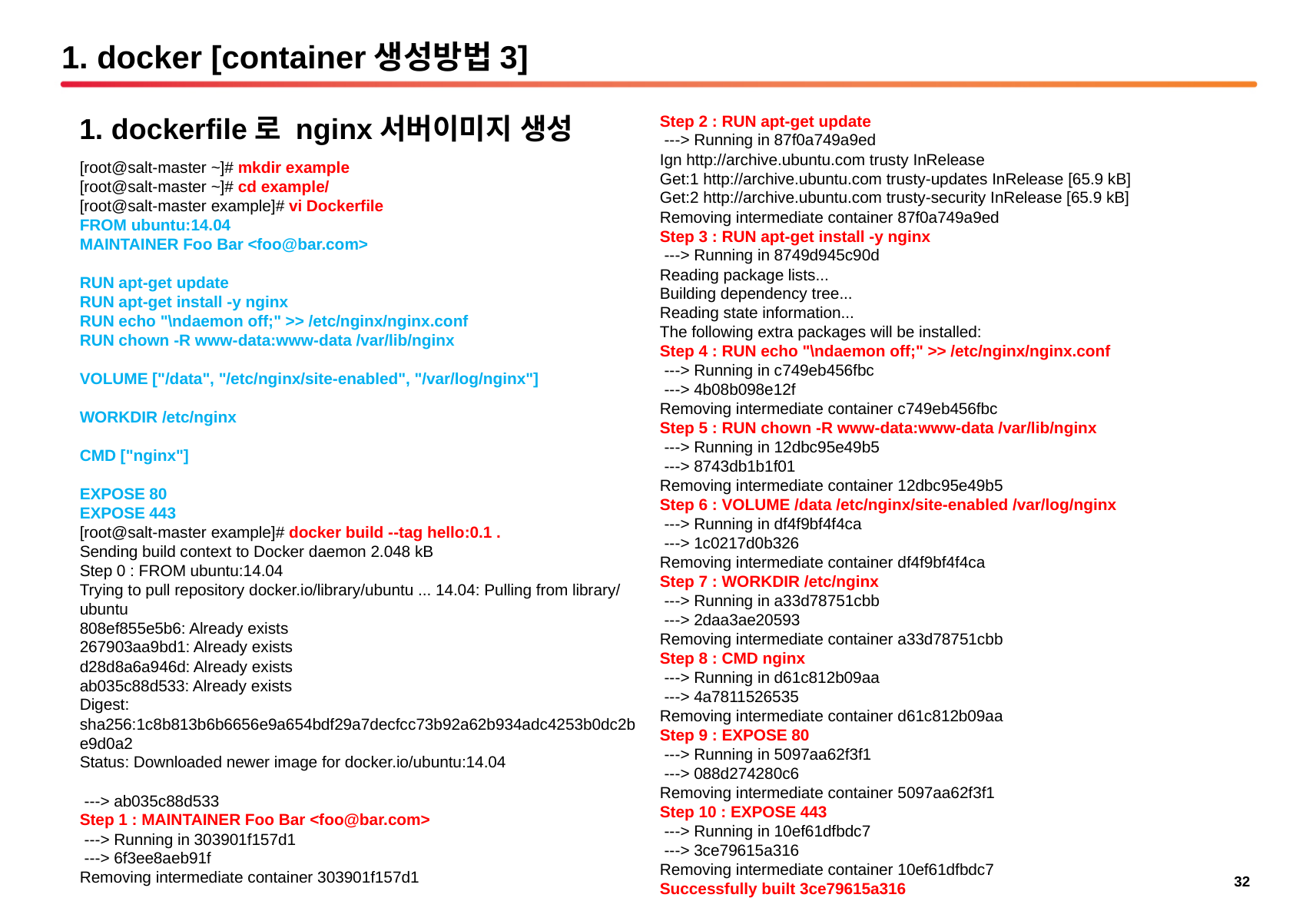

# 1. docker [container생성방법3]
1. dockerfile로 nginx서버이미지 생성
Step 2 : RUN apt-get update
 ---> Running in 87f0a749a9ed
Ign http://archive.ubuntu.com trusty InRelease
Get:1 http://archive.ubuntu.com trusty-updates InRelease [65.9 kB]
Get:2 http://archive.ubuntu.com trusty-security InRelease [65.9 kB]
Removing intermediate container 87f0a749a9ed
Step 3 : RUN apt-get install -y nginx
 ---> Running in 8749d945c90d
Reading package lists...
Building dependency tree...
Reading state information...
The following extra packages will be installed:
Step 4 : RUN echo "\ndaemon off;" >> /etc/nginx/nginx.conf
 ---> Running in c749eb456fbc
 ---> 4b08b098e12f
Removing intermediate container c749eb456fbc
Step 5 : RUN chown -R www-data:www-data /var/lib/nginx
 ---> Running in 12dbc95e49b5
 ---> 8743db1b1f01
Removing intermediate container 12dbc95e49b5
Step 6 : VOLUME /data /etc/nginx/site-enabled /var/log/nginx
 ---> Running in df4f9bf4f4ca
 ---> 1c0217d0b326
Removing intermediate container df4f9bf4f4ca
Step 7 : WORKDIR /etc/nginx
 ---> Running in a33d78751cbb
 ---> 2daa3ae20593
Removing intermediate container a33d78751cbb
Step 8 : CMD nginx
 ---> Running in d61c812b09aa
 ---> 4a7811526535
Removing intermediate container d61c812b09aa
Step 9 : EXPOSE 80
 ---> Running in 5097aa62f3f1
 ---> 088d274280c6
Removing intermediate container 5097aa62f3f1
Step 10 : EXPOSE 443
 ---> Running in 10ef61dfbdc7
 ---> 3ce79615a316
Removing intermediate container 10ef61dfbdc7
Successfully built 3ce79615a316

[root@salt-master ~]# mkdir example
[root@salt-master ~]# cd example/
[root@salt-master example]# vi Dockerfile
FROM ubuntu:14.04
MAINTAINER Foo Bar <foo@bar.com>

RUN apt-get update
RUN apt-get install -y nginx
RUN echo "\ndaemon off;" >> /etc/nginx/nginx.conf
RUN chown -R www-data:www-data /var/lib/nginx

VOLUME ["/data", "/etc/nginx/site-enabled", "/var/log/nginx"]

WORKDIR /etc/nginx

CMD ["nginx"]

EXPOSE 80
EXPOSE 443
[root@salt-master example]# docker build --tag hello:0.1 .
Sending build context to Docker daemon 2.048 kB
Step 0 : FROM ubuntu:14.04
Trying to pull repository docker.io/library/ubuntu ... 14.04: Pulling from library/ubuntu
808ef855e5b6: Already exists
267903aa9bd1: Already exists
d28d8a6a946d: Already exists
ab035c88d533: Already exists
Digest: sha256:1c8b813b6b6656e9a654bdf29a7decfcc73b92a62b934adc4253b0dc2be9d0a2
Status: Downloaded newer image for docker.io/ubuntu:14.04

 ---> ab035c88d533
Step 1 : MAINTAINER Foo Bar <foo@bar.com>
 ---> Running in 303901f157d1
 ---> 6f3ee8aeb91f
Removing intermediate container 303901f157d1